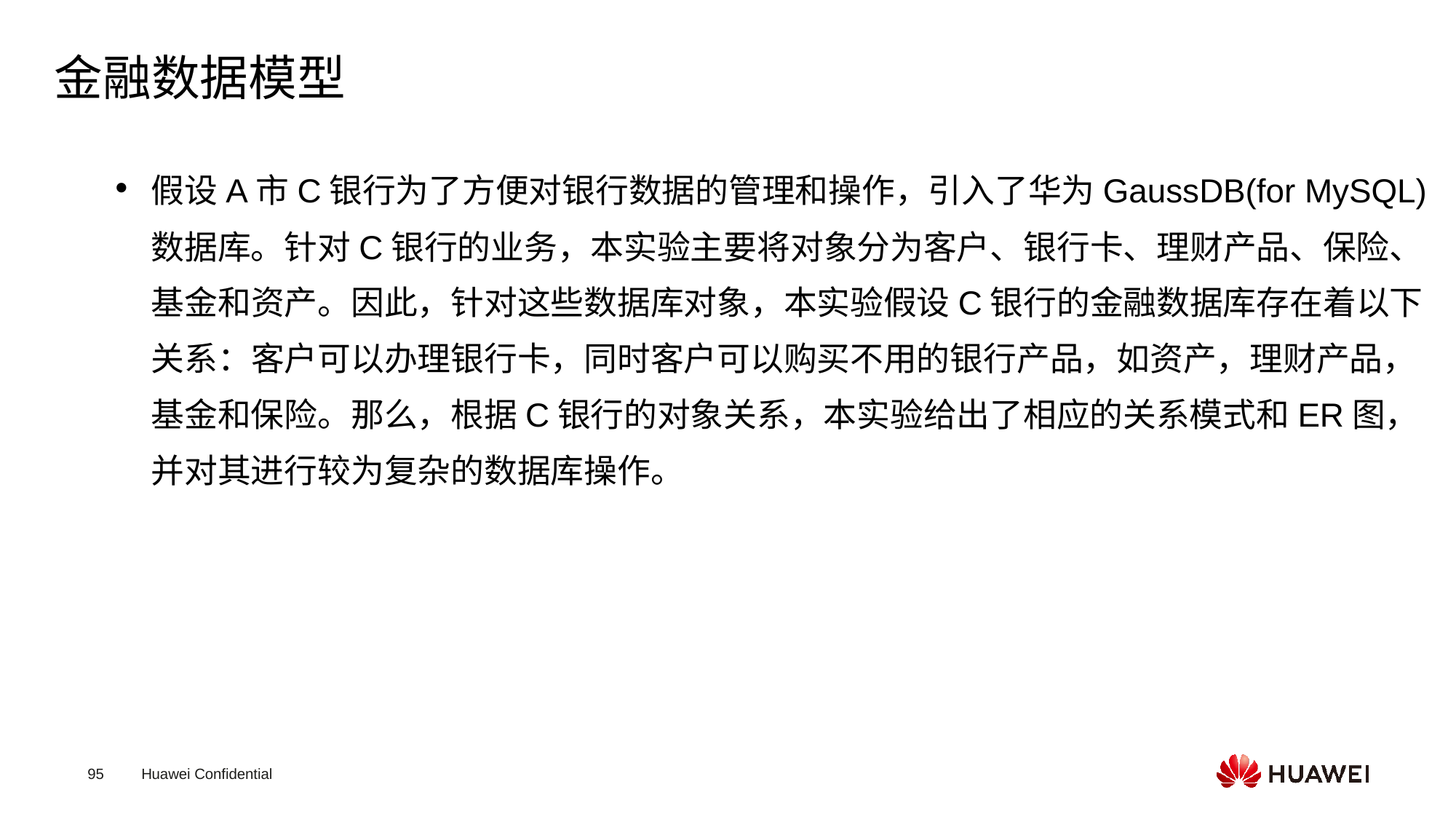

# 金融数据模型
假设A市C银行为了方便对银行数据的管理和操作，引入了华为GaussDB(for MySQL)数据库。针对C银行的业务，本实验主要将对象分为客户、银行卡、理财产品、保险、基金和资产。因此，针对这些数据库对象，本实验假设C银行的金融数据库存在着以下关系：客户可以办理银行卡，同时客户可以购买不用的银行产品，如资产，理财产品，基金和保险。那么，根据C银行的对象关系，本实验给出了相应的关系模式和ER图，并对其进行较为复杂的数据库操作。
Text
Text
Text
Text
Text
Text
Text
Text
Text
Text
Text
Text
Text
Text
Text
Text
Text
Text
Text
Text
Text
Text
Text
Text
Text
Text
Text
Text
Text
Text
Text
Text
Text
Text
Text
Text
Text
Text
Text
Text
Text
Text
Text
Text
Text
Text